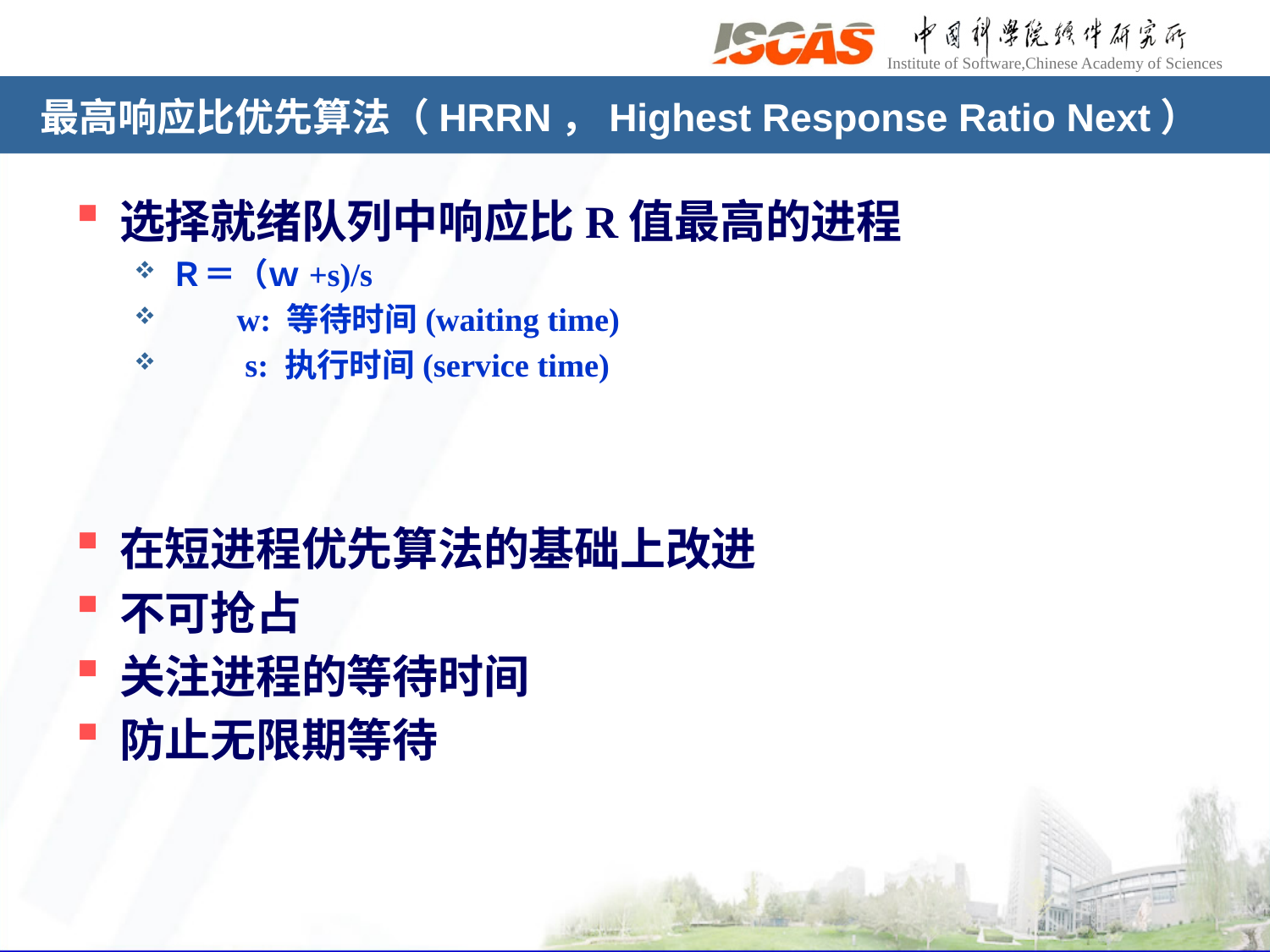

# 最高响应比优先算法（HRRN，Highest Response Ratio Next）
选择就绪队列中响应比R值最高的进程
Ｒ＝（ｗ+s)/s
        w: 等待时间(waiting time)
         s: 执行时间(service time)

在短进程优先算法的基础上改进
不可抢占
关注进程的等待时间
防止无限期等待